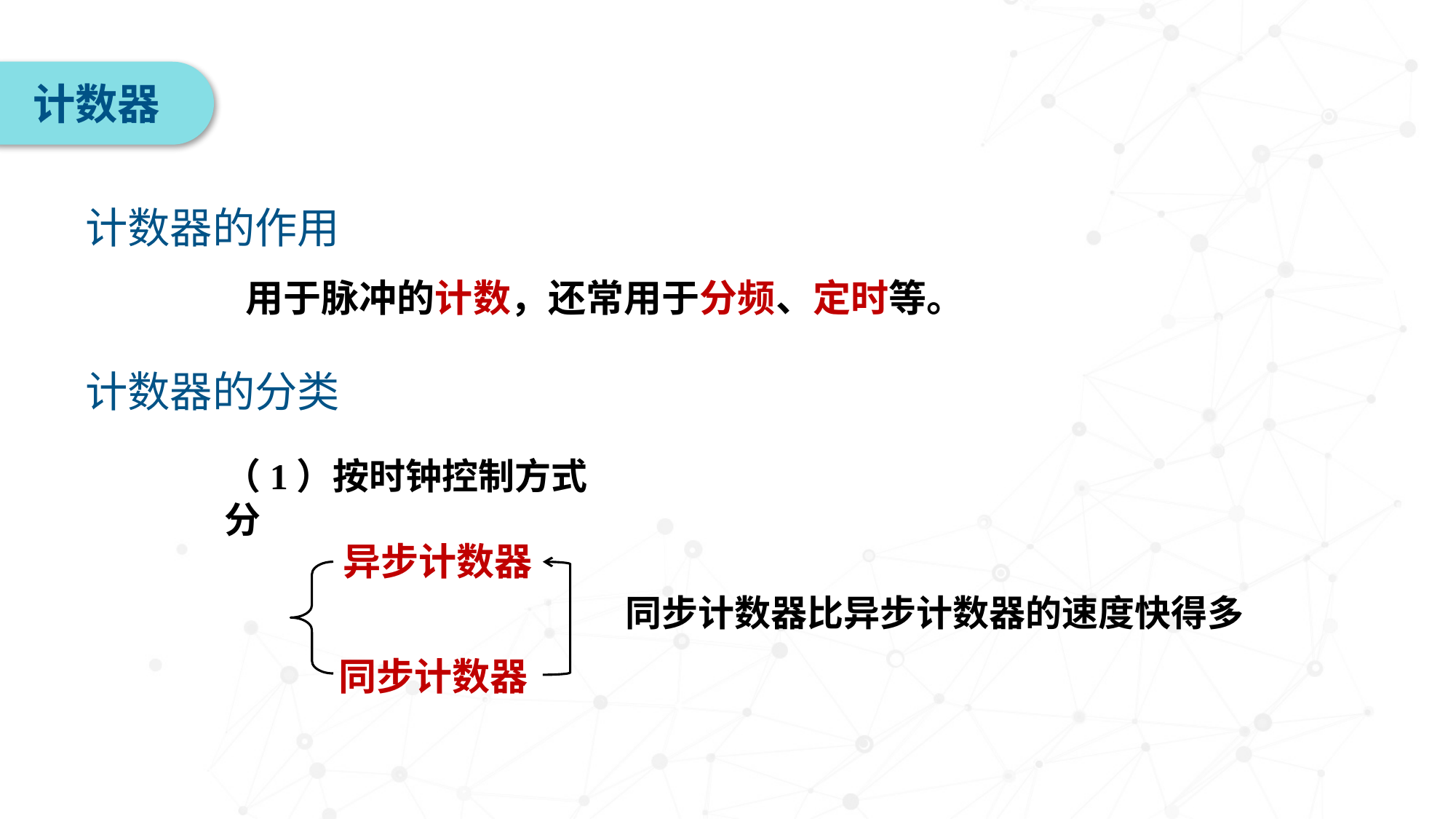

计数器
计数器的作用
用于脉冲的计数，还常用于分频、定时等。
计数器的分类
（1）按时钟控制方式分
异步计数器

同步计数器比异步计数器的速度快得多
同步计数器
34